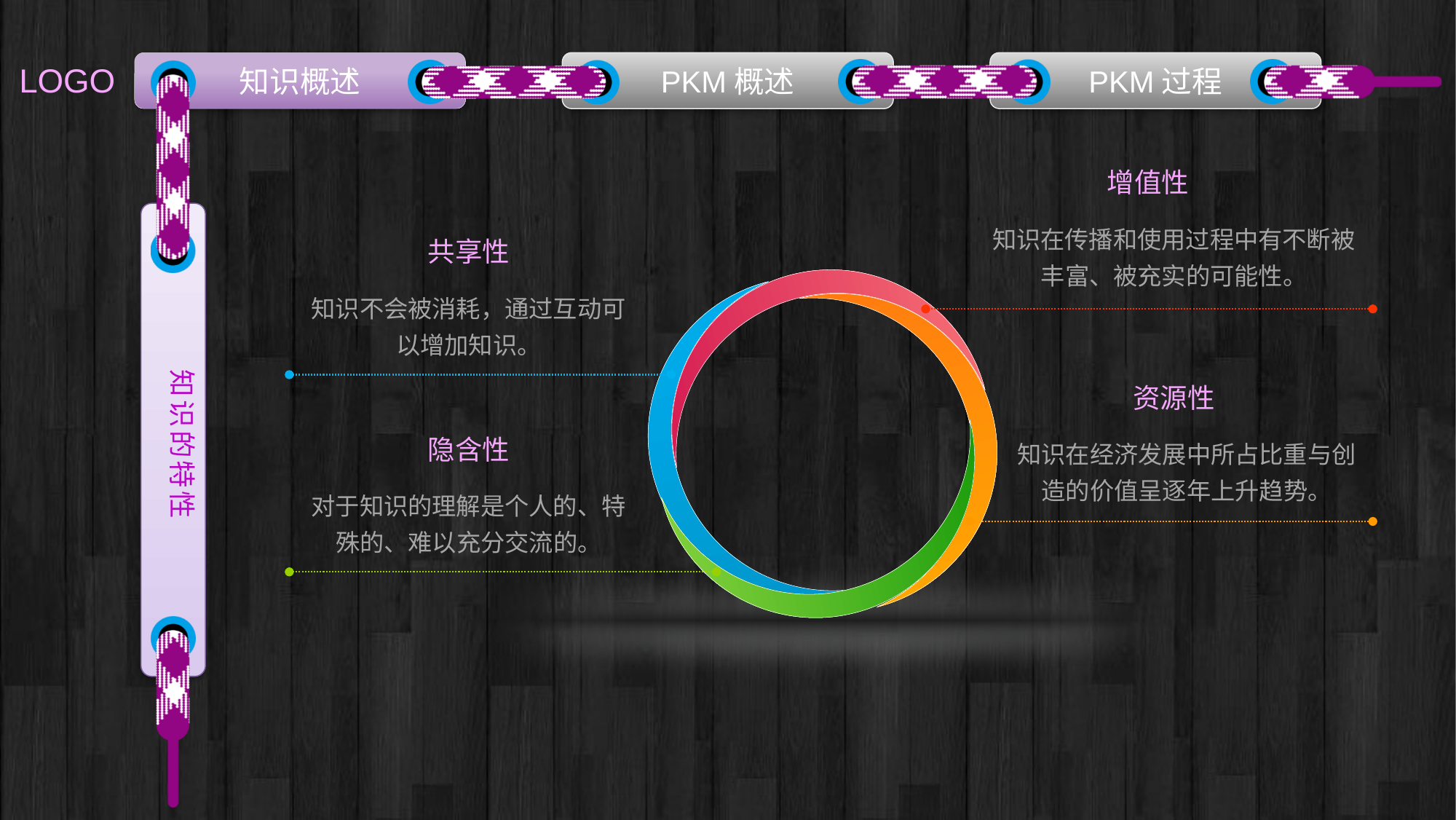

增值性
知识在传播和使用过程中有不断被丰富、被充实的可能性。
共享性
知识不会被消耗，通过互动可以增加知识。
知识的特性

资源性
知识在经济发展中所占比重与创造的价值呈逐年上升趋势。
隐含性
对于知识的理解是个人的、特殊的、难以充分交流的。